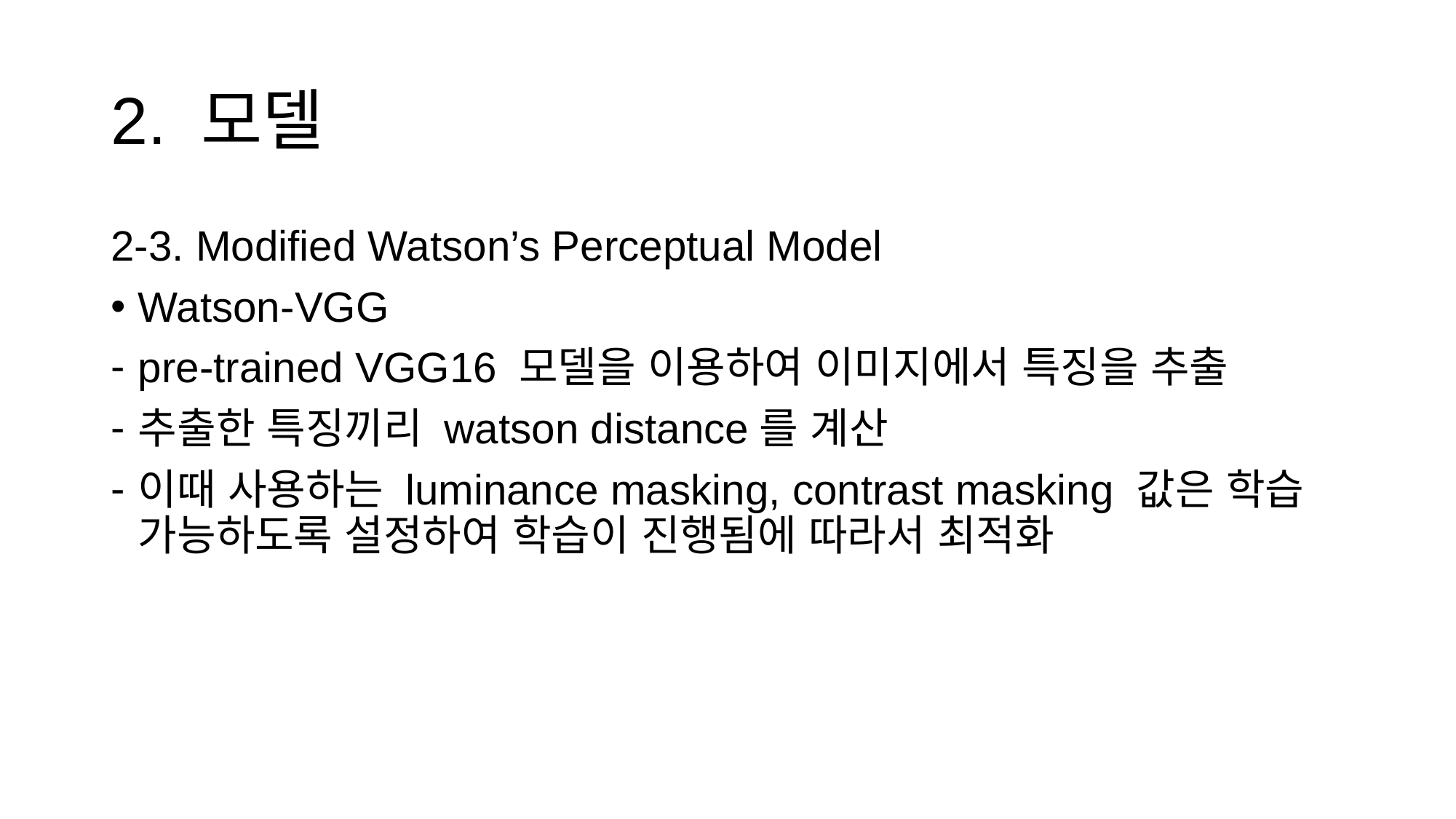

# 2. 모델
2-3. Modified Watson’s Perceptual Model
Watson-VGG
pre-trained VGG16 모델을 이용하여 이미지에서 특징을 추출
추출한 특징끼리 watson distance를 계산
이때 사용하는 luminance masking, contrast masking 값은 학습 가능하도록 설정하여 학습이 진행됨에 따라서 최적화